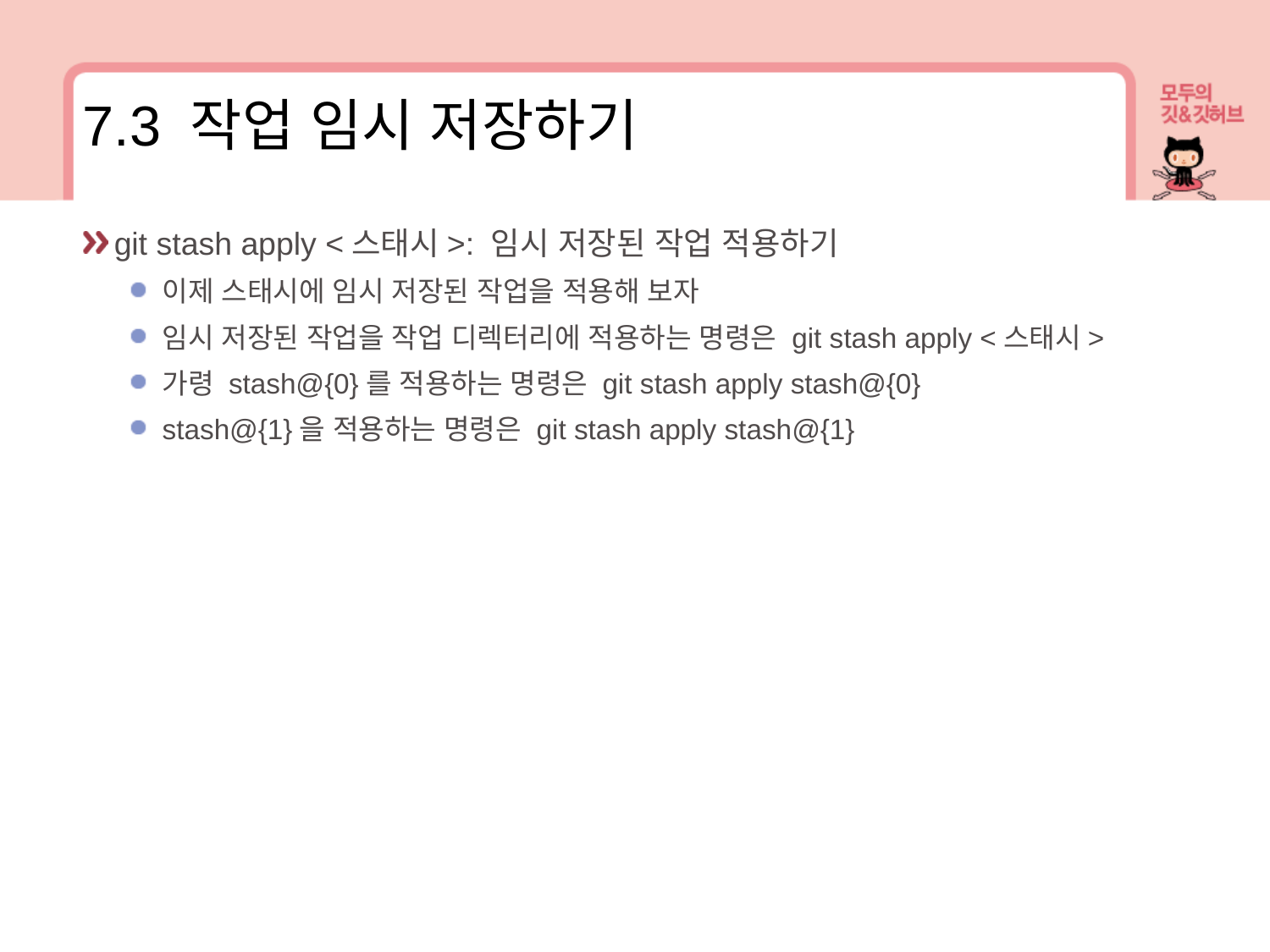

7.3 작업 임시 저장하기
git stash apply <스태시>: 임시 저장된 작업 적용하기
이제 스태시에 임시 저장된 작업을 적용해 보자
임시 저장된 작업을 작업 디렉터리에 적용하는 명령은 git stash apply <스태시>
가령 stash@{0}를 적용하는 명령은 git stash apply stash@{0}
stash@{1}을 적용하는 명령은 git stash apply stash@{1}